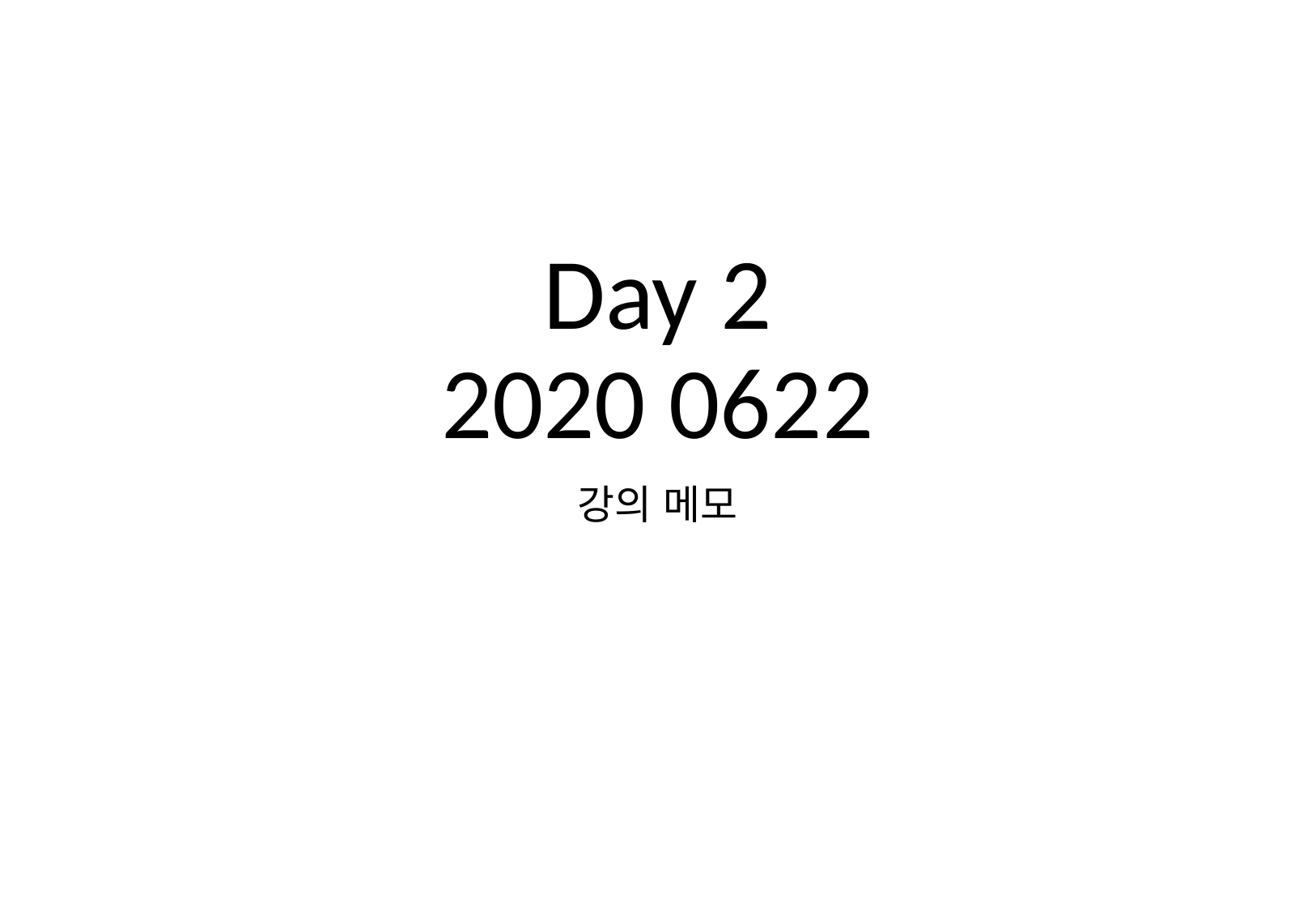

# Day 2 2020 0622
강의 메모